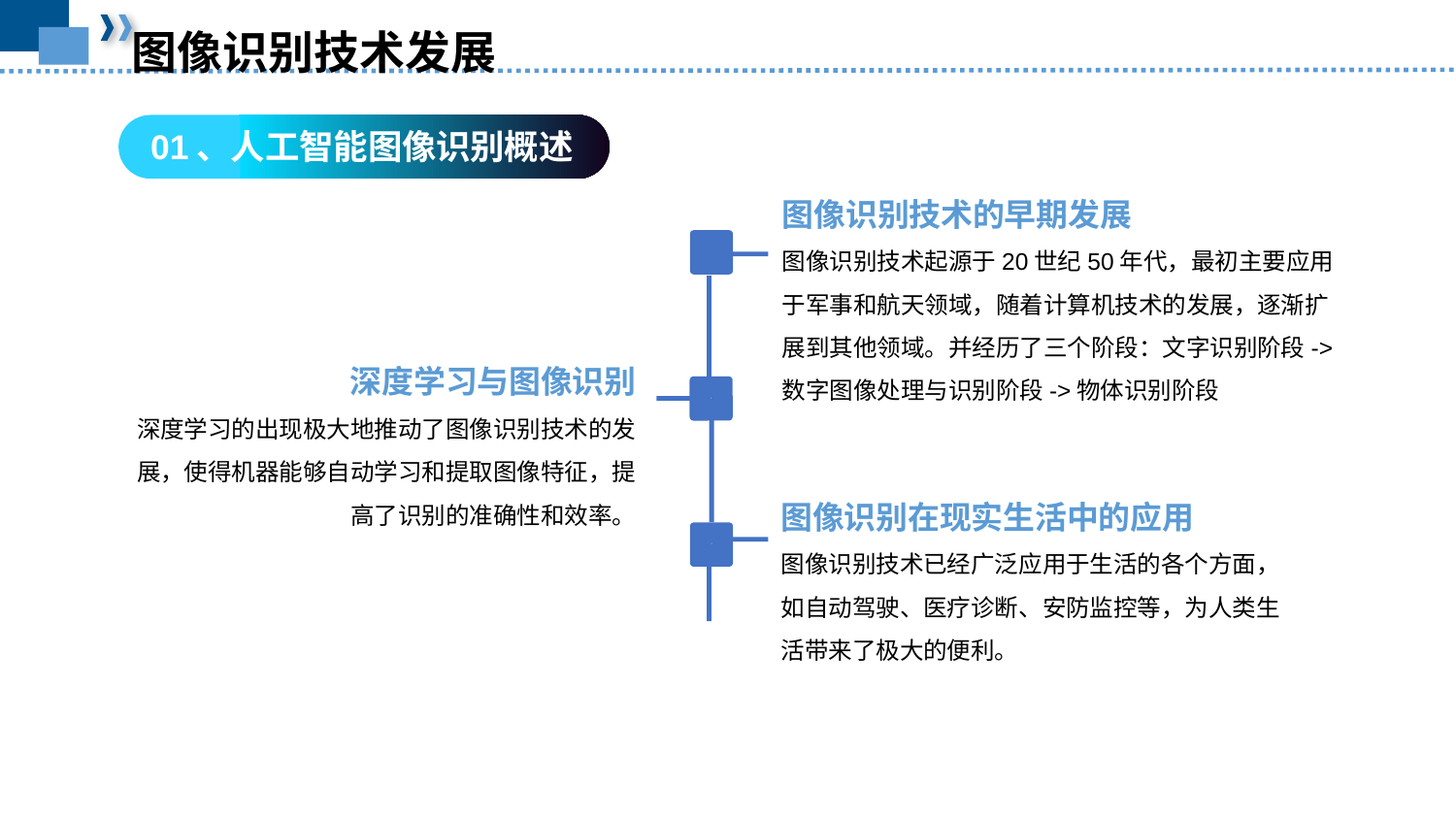

图像识别技术发展

01、人工智能图像识别概述
图像识别技术的早期发展
图像识别技术起源于20世纪50年代，最初主要应用于军事和航天领域，随着计算机技术的发展，逐渐扩展到其他领域。并经历了三个阶段：文字识别阶段->数字图像处理与识别阶段->物体识别阶段
1

深度学习与图像识别
深度学习的出现极大地推动了图像识别技术的发展，使得机器能够自动学习和提取图像特征，提高了识别的准确性和效率。
2

图像识别在现实生活中的应用
图像识别技术已经广泛应用于生活的各个方面，如自动驾驶、医疗诊断、安防监控等，为人类生活带来了极大的便利。
3